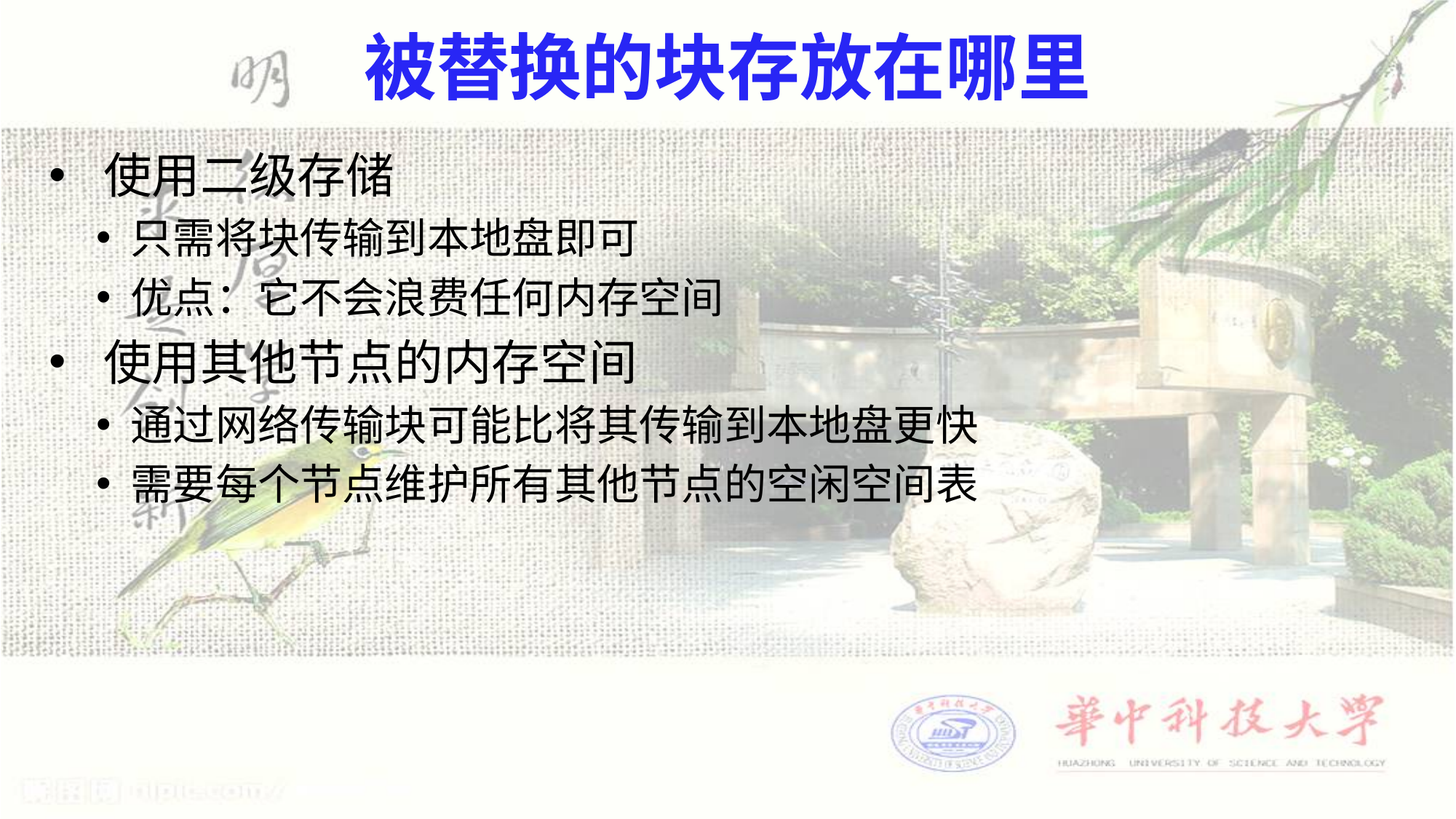

# 被替换的块存放在哪里
使用二级存储
只需将块传输到本地盘即可
优点：它不会浪费任何内存空间
使用其他节点的内存空间
通过网络传输块可能比将其传输到本地盘更快
需要每个节点维护所有其他节点的空闲空间表